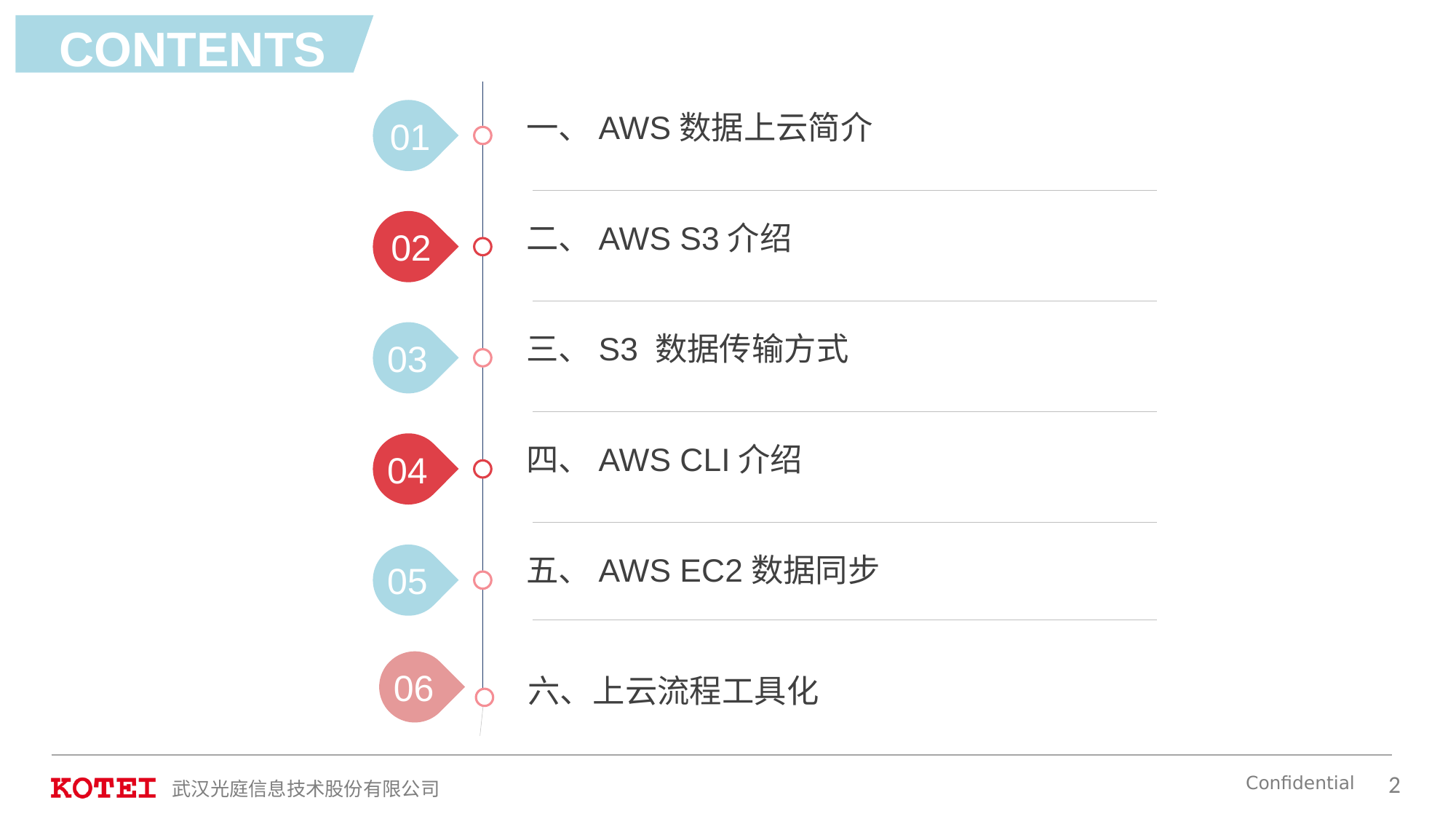

CONTENTS

01
一、AWS数据上云简介

02
二、AWS S3介绍

三、S3 数据传输方式
03

四、AWS CLI介绍
04

五、AWS EC2数据同步

05

06
六、上云流程工具化